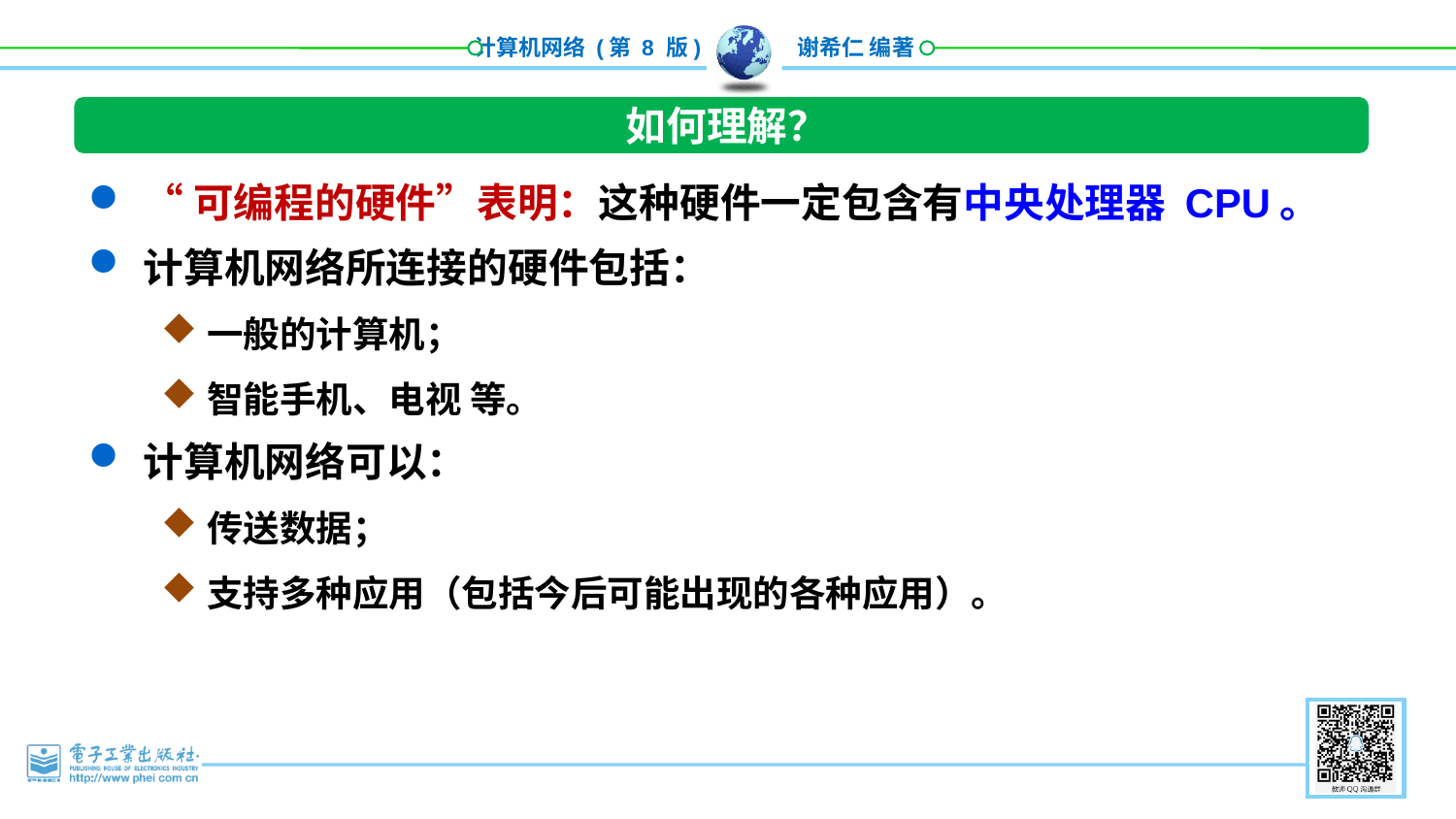

如何理解？
“可编程的硬件”表明：这种硬件一定包含有中央处理器 CPU。
计算机网络所连接的硬件包括：
一般的计算机；
智能手机、电视 等。
计算机网络可以：
传送数据；
支持多种应用（包括今后可能出现的各种应用）。